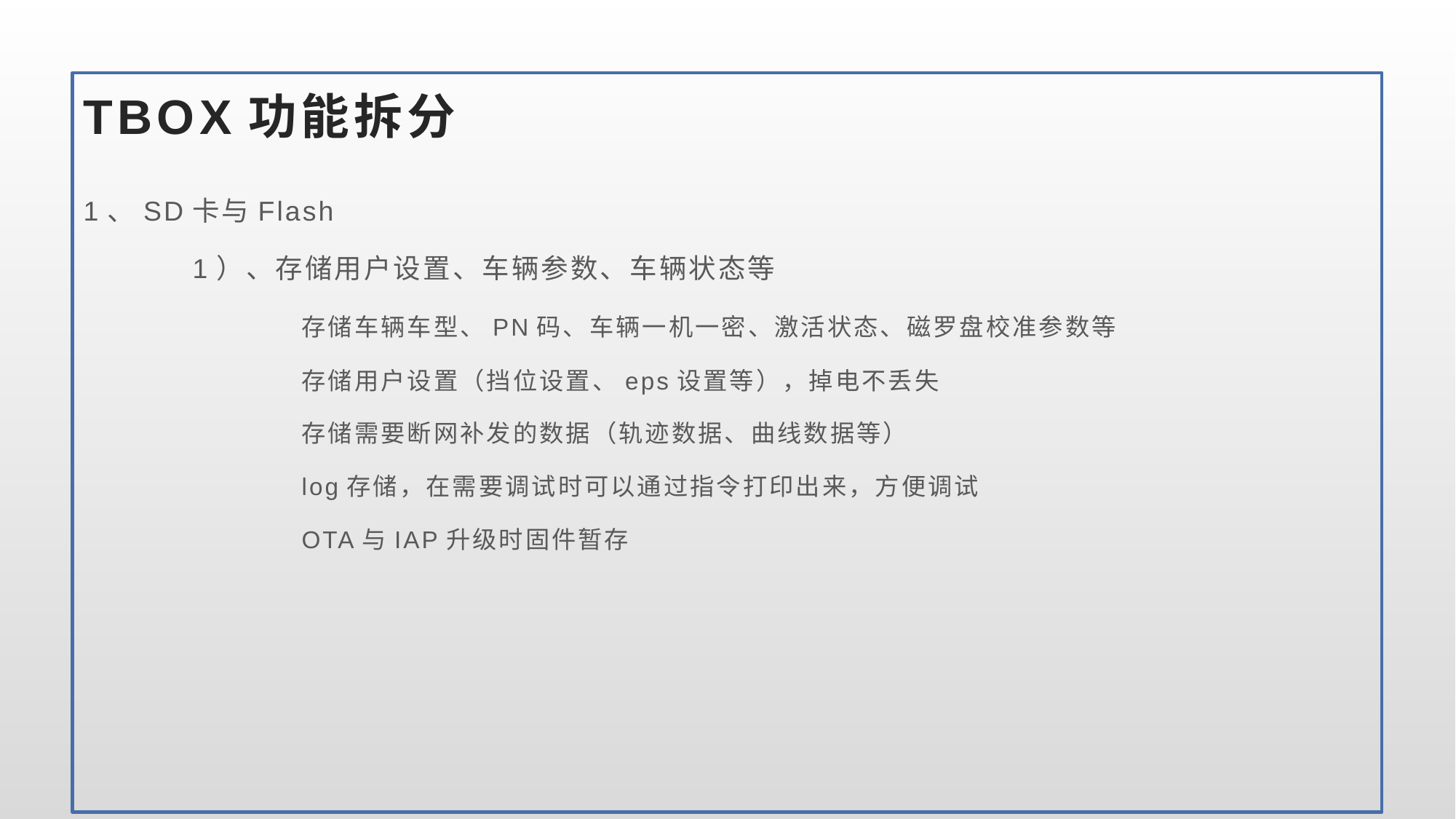

# TBOX功能拆分

1、SD卡与Flash
	1）、存储用户设置、车辆参数、车辆状态等
		存储车辆车型、PN码、车辆一机一密、激活状态、磁罗盘校准参数等
		存储用户设置（挡位设置、eps设置等），掉电不丢失
		存储需要断网补发的数据（轨迹数据、曲线数据等）
		log存储，在需要调试时可以通过指令打印出来，方便调试
		OTA与IAP升级时固件暂存